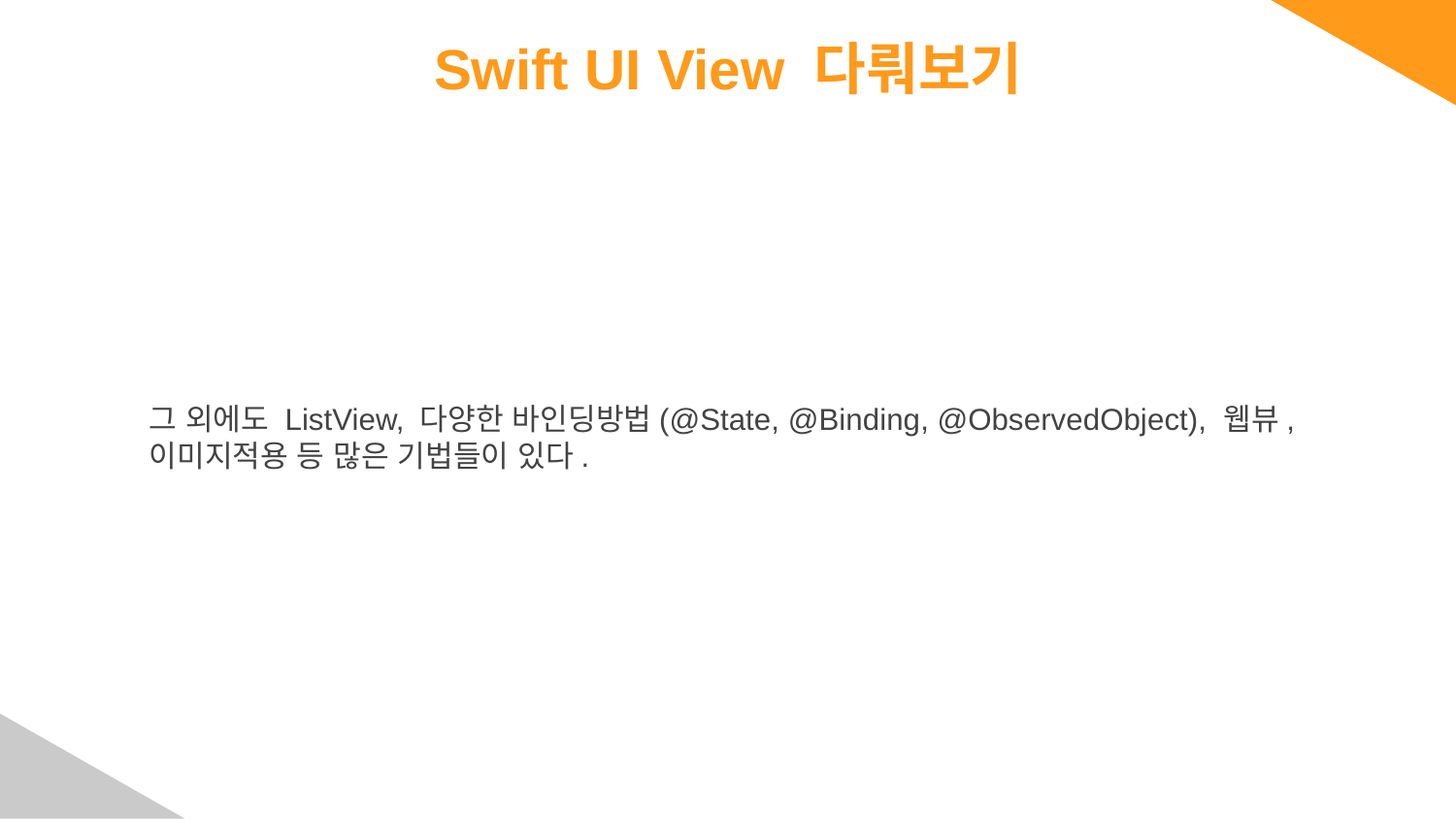

# Swift UI View 다뤄보기
그 외에도 ListView, 다양한 바인딩방법(@State, @Binding, @ObservedObject), 웹뷰, 이미지적용 등 많은 기법들이 있다.